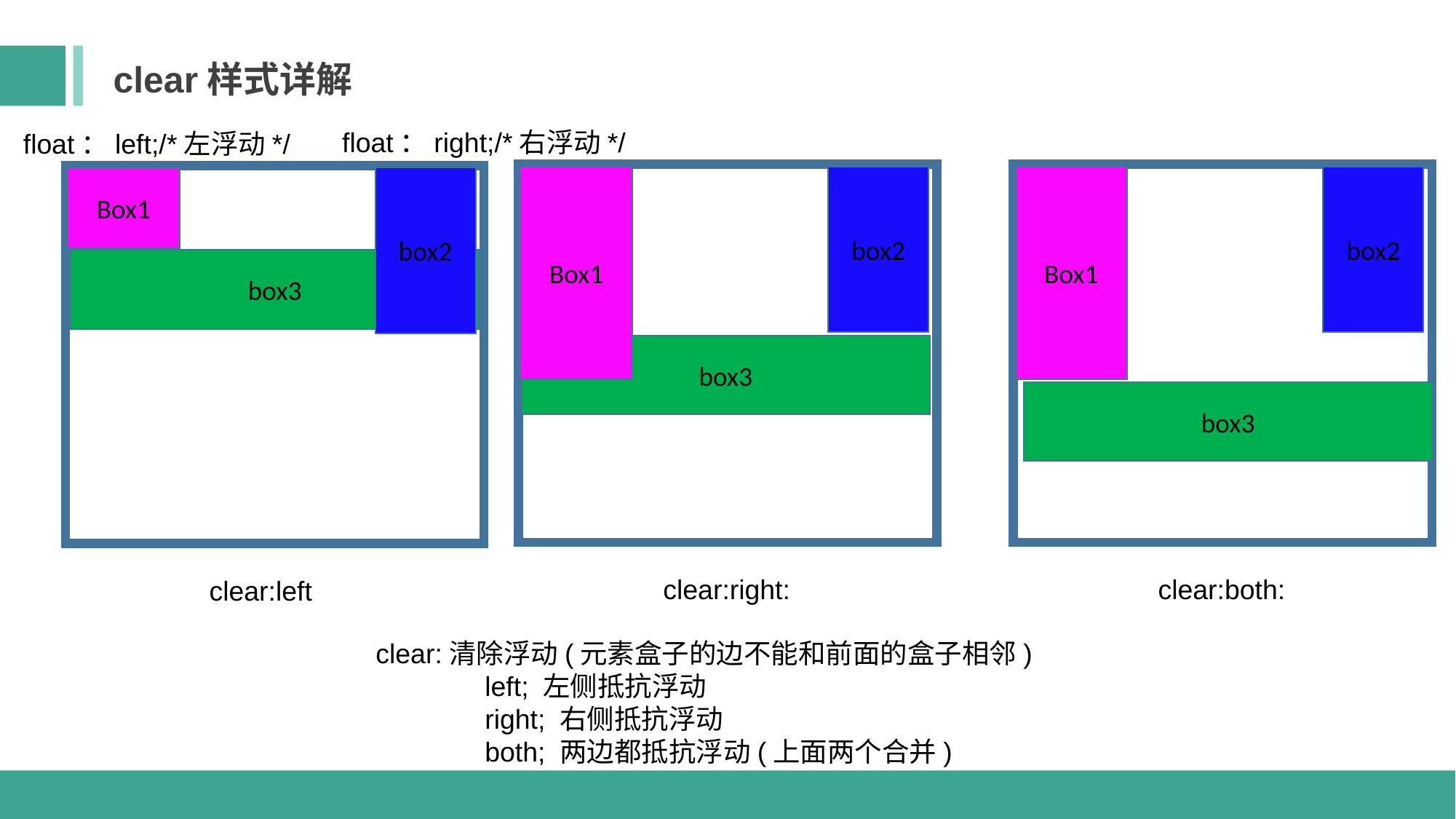

clear样式详解
float：right;/*右浮动*/
float：left;/*左浮动*/

Box1
box2
Box1
box2
Box1
box2
box3
box3
box3
clear:right:
clear:both:
clear:left
clear:清除浮动(元素盒子的边不能和前面的盒子相邻)
	left; 左侧抵抗浮动
	right; 右侧抵抗浮动
	both; 两边都抵抗浮动(上面两个合并)